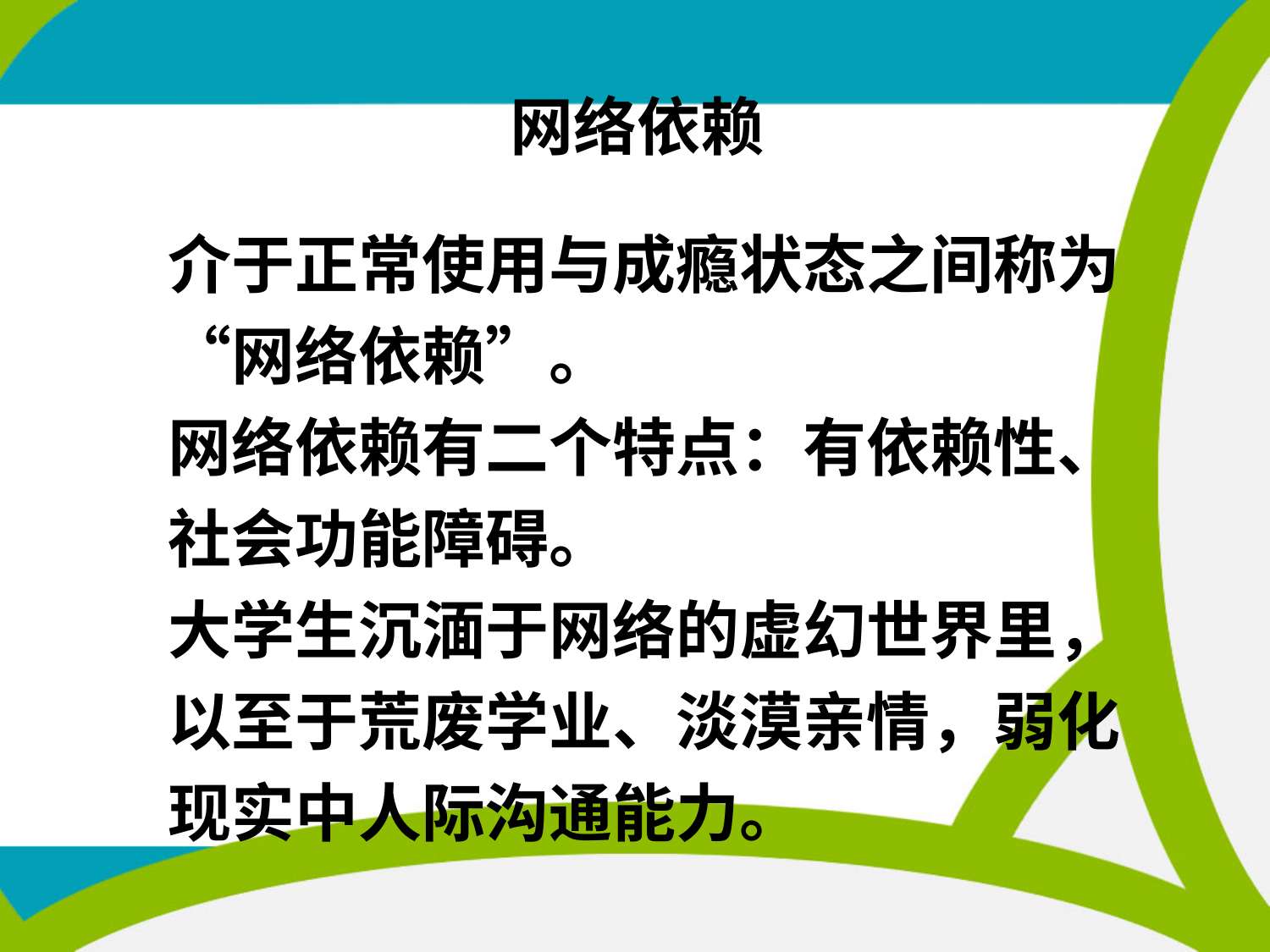

# 网络依赖
介于正常使用与成瘾状态之间称为“网络依赖”。
网络依赖有二个特点：有依赖性、社会功能障碍。
大学生沉湎于网络的虚幻世界里，以至于荒废学业、淡漠亲情，弱化现实中人际沟通能力。